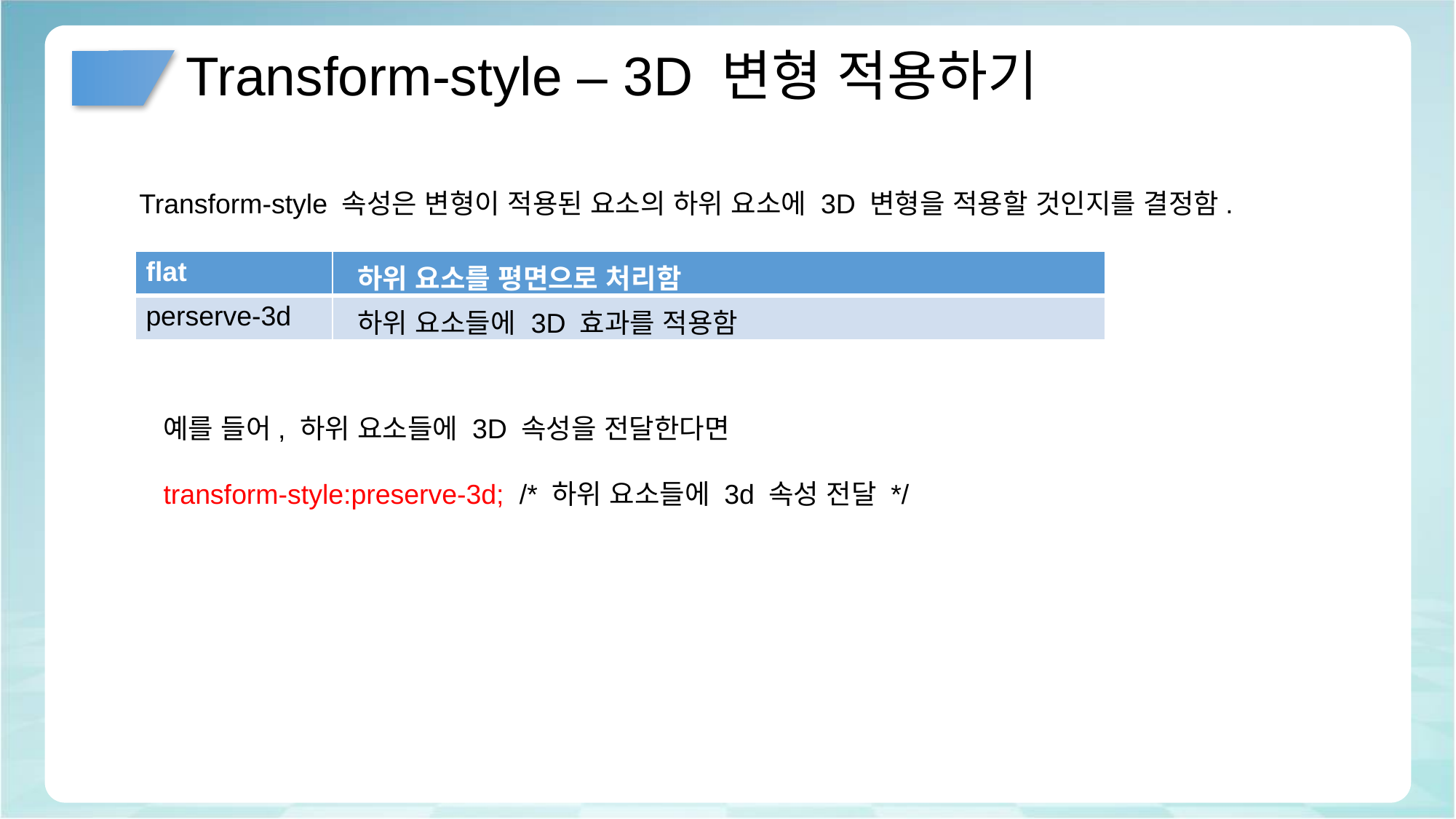

# Transform-style – 3D 변형 적용하기
Transform-style 속성은 변형이 적용된 요소의 하위 요소에 3D 변형을 적용할 것인지를 결정함.
| flat | 하위 요소를 평면으로 처리함 |
| --- | --- |
| perserve-3d | 하위 요소들에 3D 효과를 적용함 |
예를 들어, 하위 요소들에 3D 속성을 전달한다면

transform-style:preserve-3d;  /* 하위 요소들에 3d 속성 전달 */